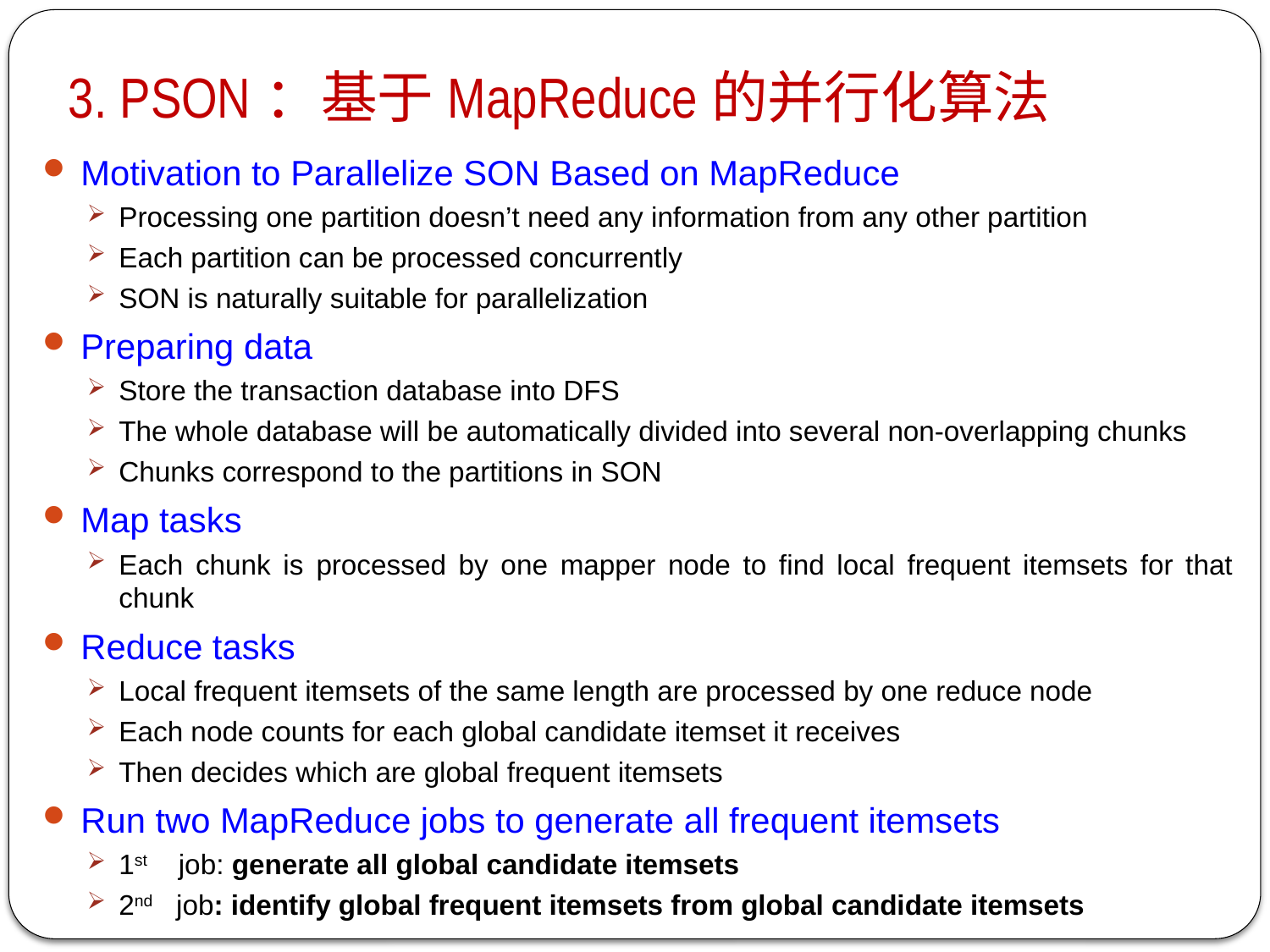

# 3. PSON：基于MapReduce的并行化算法
Motivation to Parallelize SON Based on MapReduce
Processing one partition doesn’t need any information from any other partition
Each partition can be processed concurrently
SON is naturally suitable for parallelization
Preparing data
Store the transaction database into DFS
The whole database will be automatically divided into several non-overlapping chunks
Chunks correspond to the partitions in SON
Map tasks
Each chunk is processed by one mapper node to find local frequent itemsets for that chunk
Reduce tasks
Local frequent itemsets of the same length are processed by one reduce node
Each node counts for each global candidate itemset it receives
Then decides which are global frequent itemsets
Run two MapReduce jobs to generate all frequent itemsets
1st    job: generate all global candidate itemsets
2nd   job: identify global frequent itemsets from global candidate itemsets